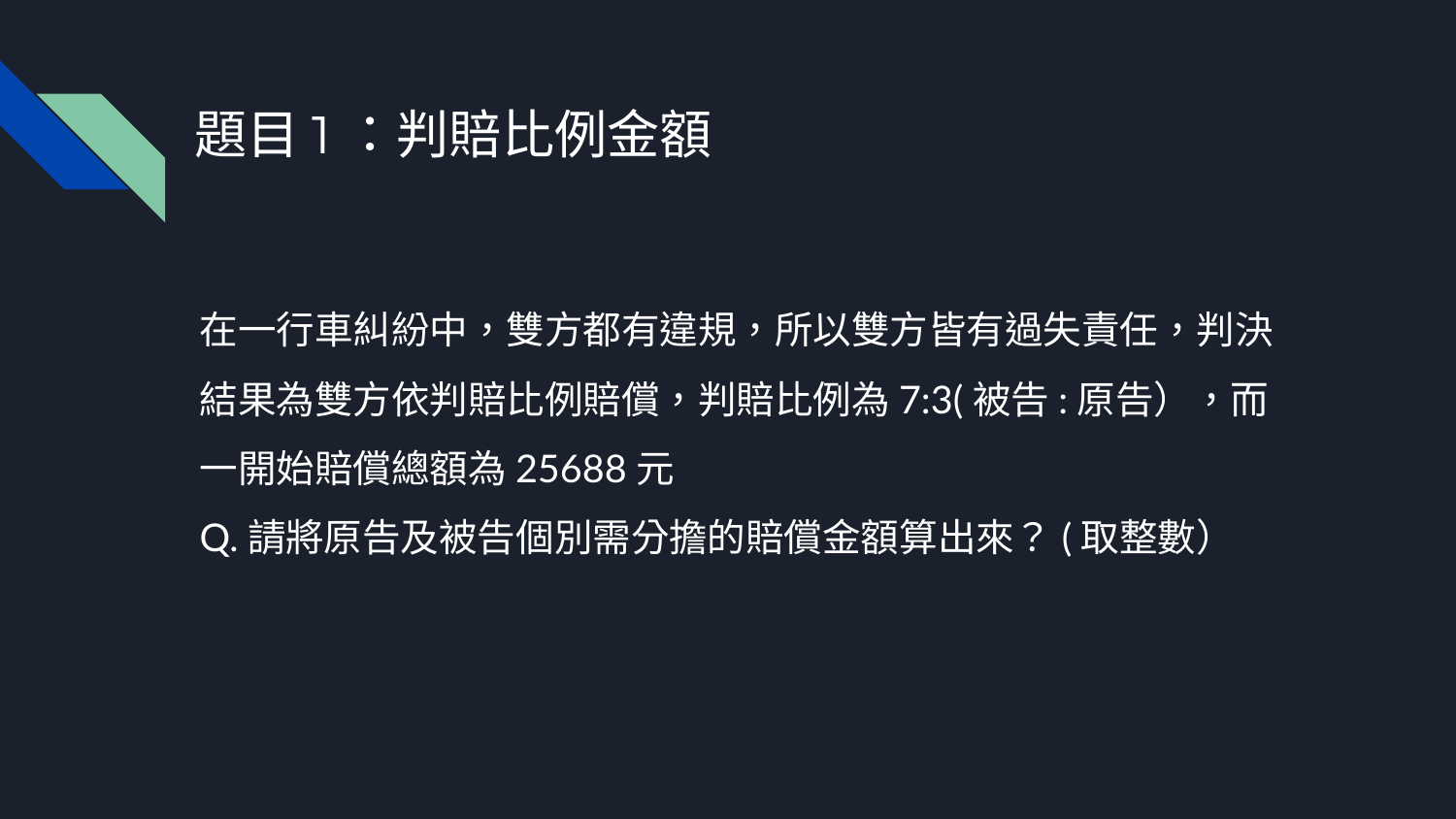

# 題目1：判賠比例金額
在一行車糾紛中，雙方都有違規，所以雙方皆有過失責任，判決結果為雙方依判賠比例賠償，判賠比例為7:3(被告:原告），而一開始賠償總額為25688元
Q.請將原告及被告個別需分擔的賠償金額算出來？(取整數）